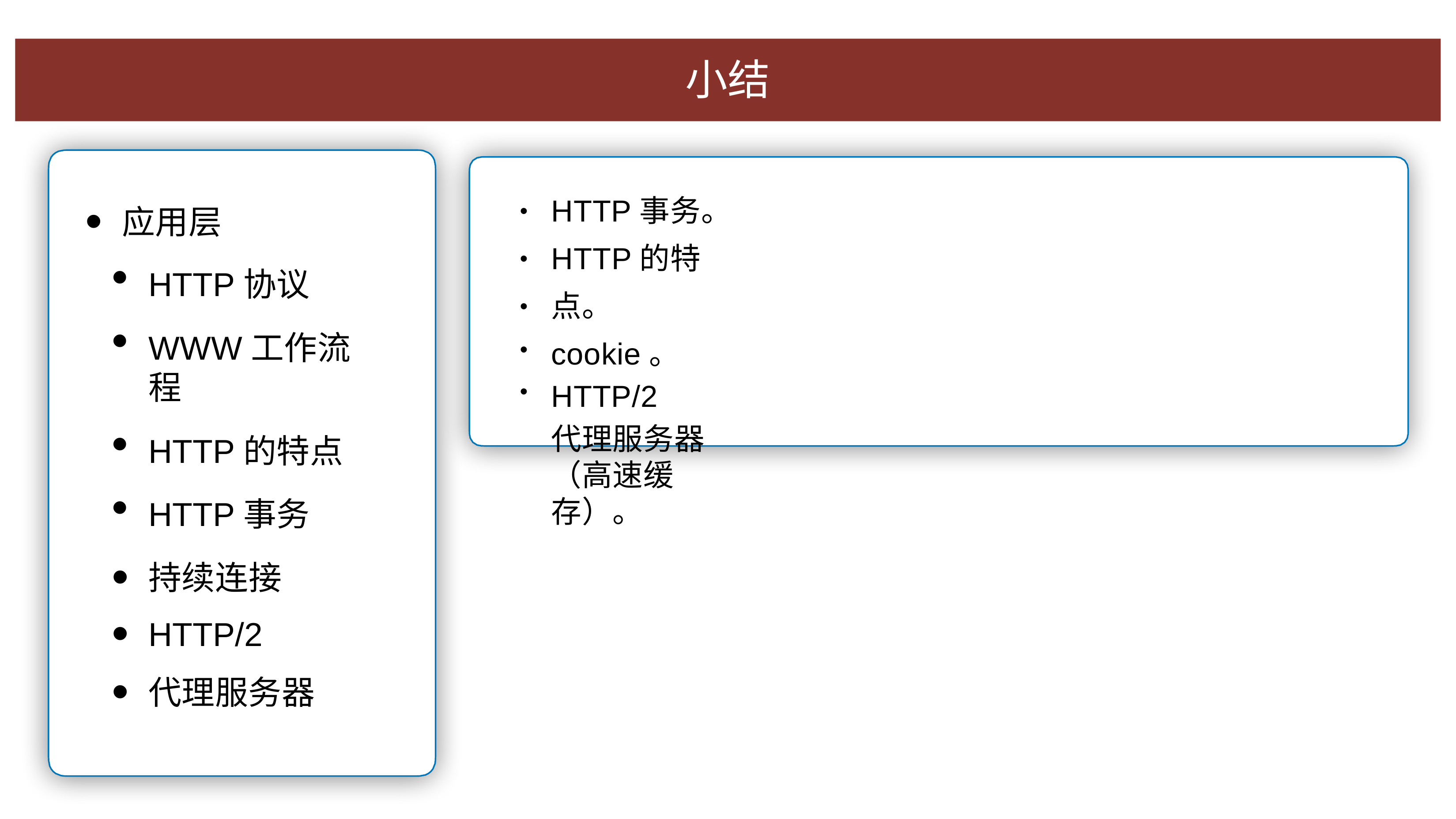

⼩结

HTTP事务。 HTTP的特点。  cookie。
HTTP/2
代理服务器（⾼速缓存）。
应⽤层
HTTP协议
WWW⼯作流程
HTTP的特点
HTTP事务
持续连接
HTTP/2
代理服务器
•
•
•
•
•